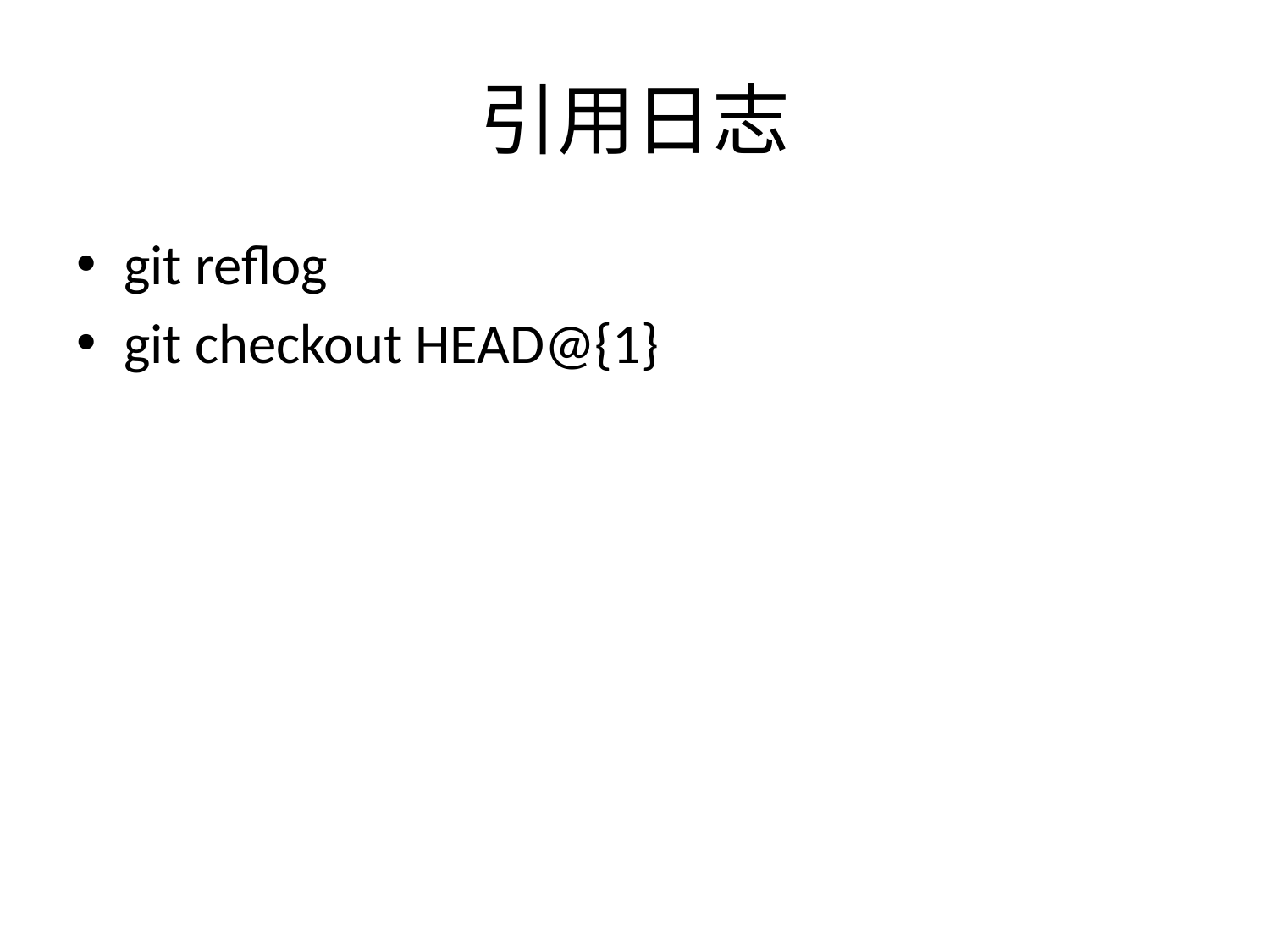

# 引用日志
git reflog
git checkout HEAD@{1}